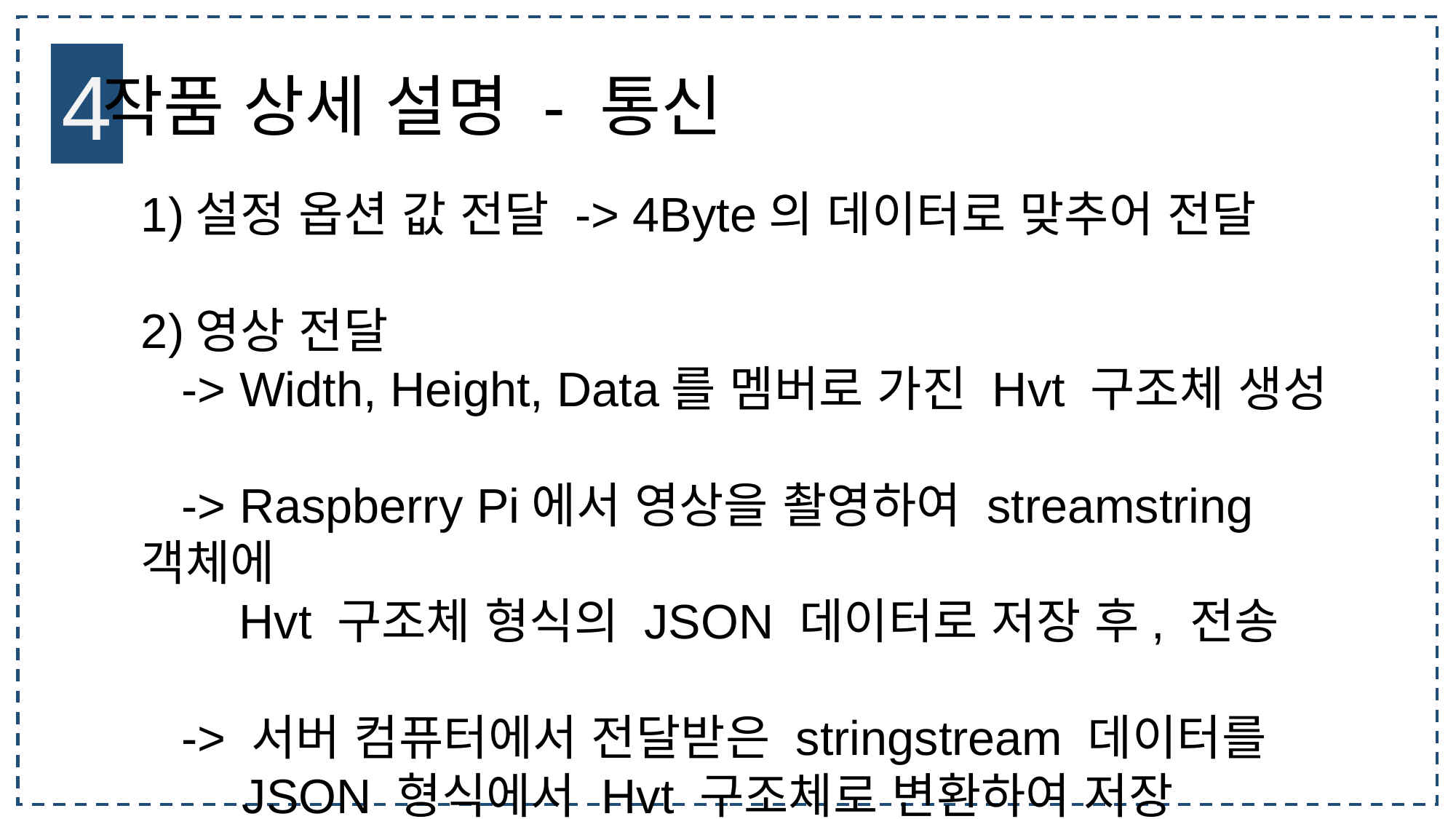

4
작품 상세 설명 - 통신
설정 옵션 값 전달 -> 4Byte의 데이터로 맞추어 전달

영상 전달
   -> Width, Height, Data를 멤버로 가진 Hvt 구조체 생성

   -> Raspberry Pi에서 영상을 촬영하여 streamstring 객체에
        Hvt 구조체 형식의 JSON 데이터로 저장 후, 전송

   -> 서버 컴퓨터에서 전달받은 stringstream 데이터를
        JSON 형식에서 Hvt 구조체로 변환하여 저장